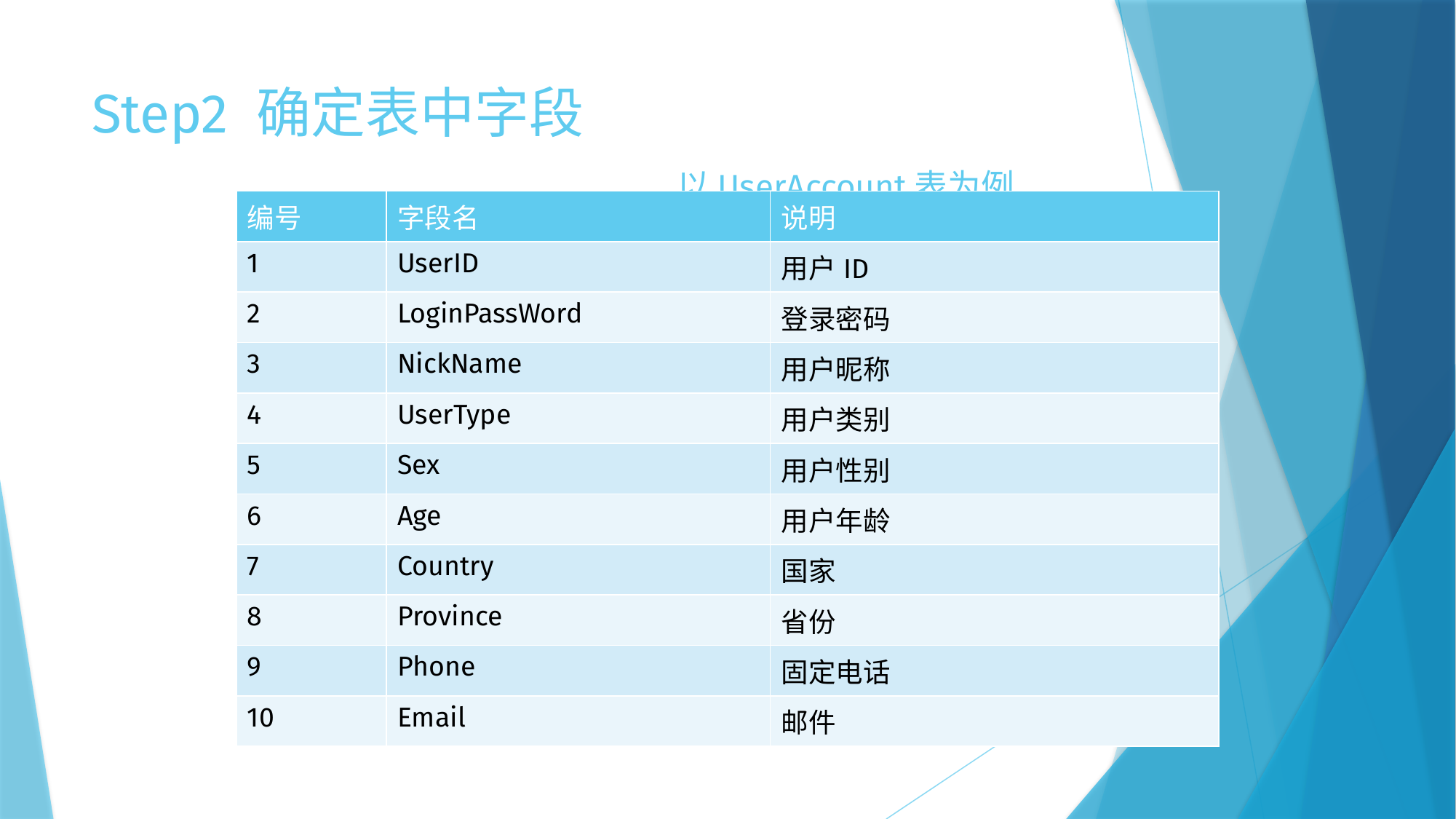

# Step2 确定表中字段 以UserAccount表为例
| 编号 | 字段名 | 说明 |
| --- | --- | --- |
| 1 | UserID | 用户ID |
| 2 | LoginPassWord | 登录密码 |
| 3 | NickName | 用户昵称 |
| 4 | UserType | 用户类别 |
| 5 | Sex | 用户性别 |
| 6 | Age | 用户年龄 |
| 7 | Country | 国家 |
| 8 | Province | 省份 |
| 9 | Phone | 固定电话 |
| 10 | Email | 邮件 |